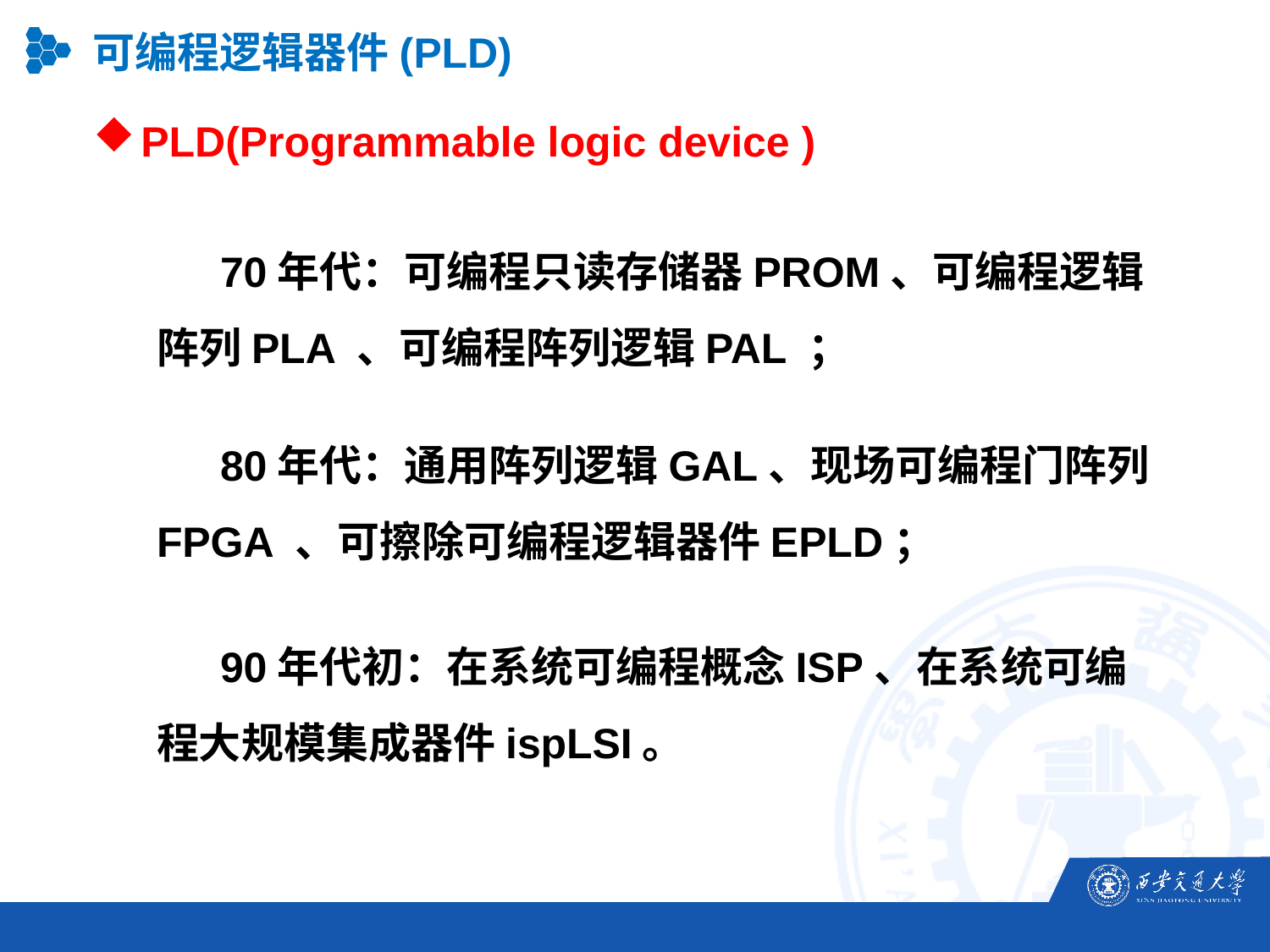

可编程逻辑器件(PLD)
PLD(Programmable logic device )
70年代：可编程只读存储器PROM、可编程逻辑阵列PLA 、可编程阵列逻辑PAL ；
80年代：通用阵列逻辑GAL、现场可编程门阵列FPGA 、可擦除可编程逻辑器件EPLD；
90年代初：在系统可编程概念ISP、在系统可编程大规模集成器件ispLSI。